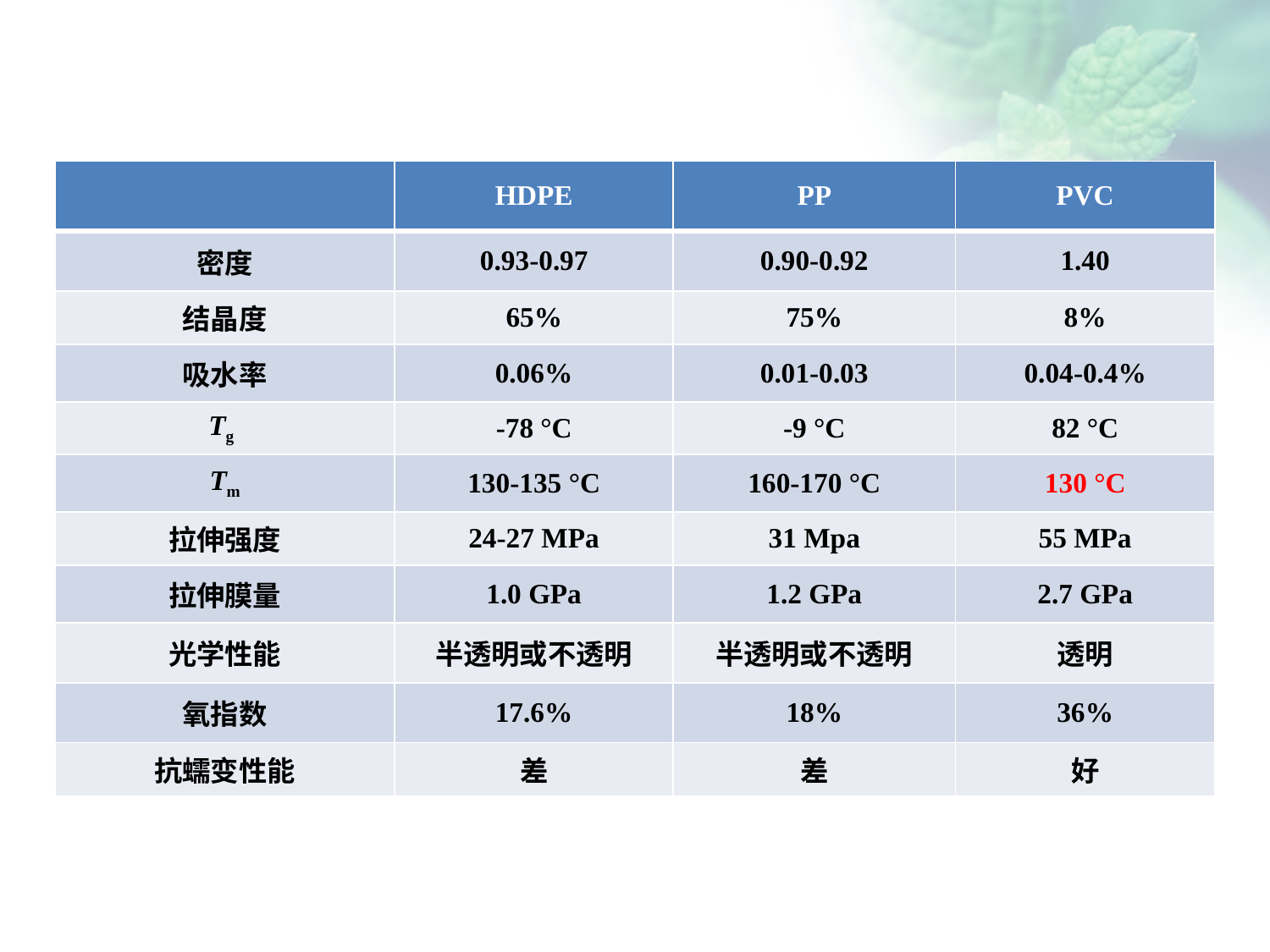

|  | HDPE | PP | PVC |
| --- | --- | --- | --- |
| 密度 | 0.93-0.97 | 0.90-0.92 | 1.40 |
| 结晶度 | 65% | 75% | 8% |
| 吸水率 | 0.06% | 0.01-0.03 | 0.04-0.4% |
| Tg | -78 °C | -9 °C | 82 °C |
| Tm | 130-135 °C | 160-170 °C | 130 °C |
| 拉伸强度 | 24-27 MPa | 31 Mpa | 55 MPa |
| 拉伸膜量 | 1.0 GPa | 1.2 GPa | 2.7 GPa |
| 光学性能 | 半透明或不透明 | 半透明或不透明 | 透明 |
| 氧指数 | 17.6% | 18% | 36% |
| 抗蠕变性能 | 差 | 差 | 好 |